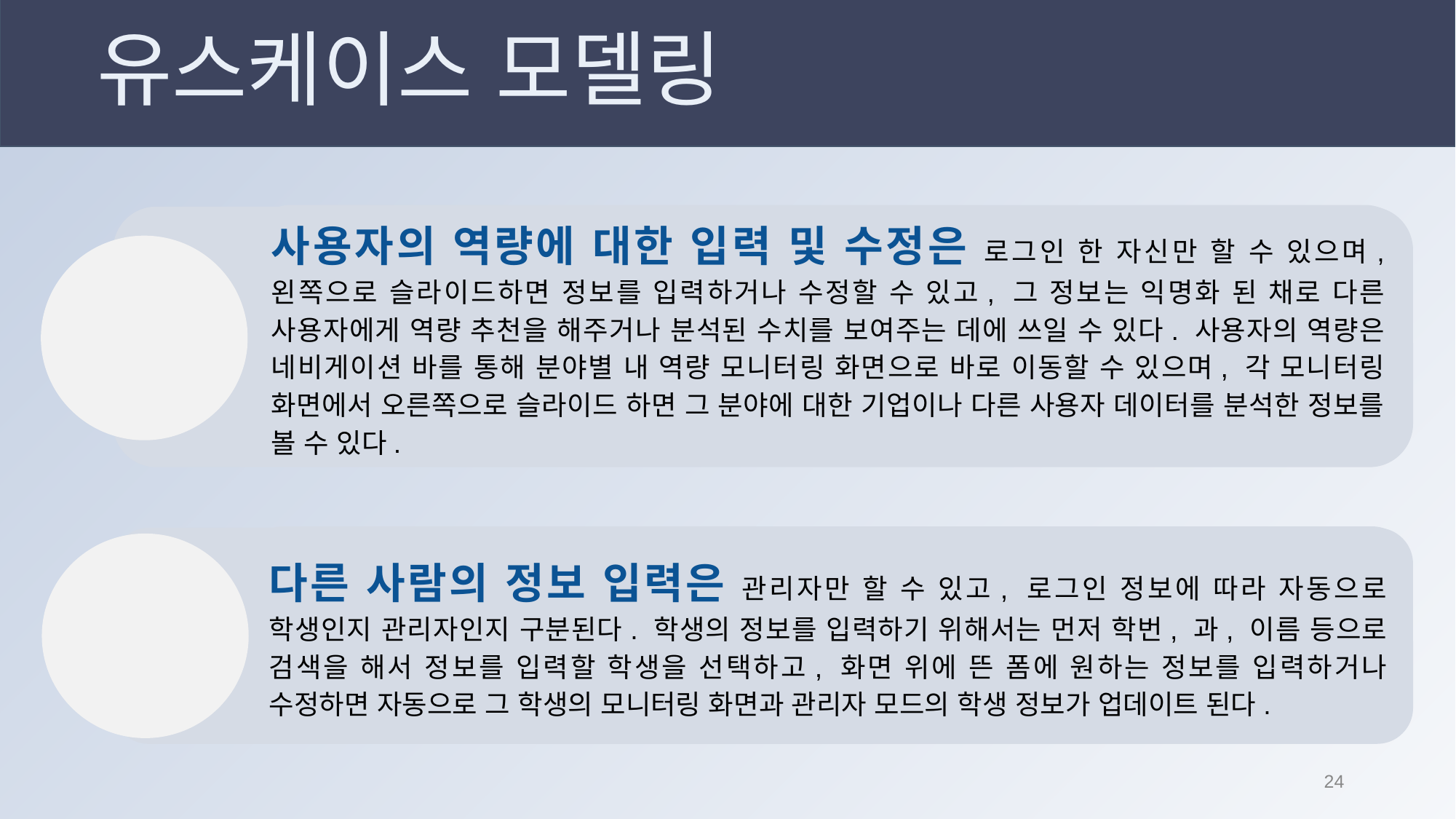

# 유스케이스 모델링

사용자의 역량에 대한 입력 및 수정은 로그인 한 자신만 할 수 있으며, 왼쪽으로 슬라이드하면 정보를 입력하거나 수정할 수 있고, 그 정보는 익명화 된 채로 다른 사용자에게 역량 추천을 해주거나 분석된 수치를 보여주는 데에 쓰일 수 있다. 사용자의 역량은 네비게이션 바를 통해 분야별 내 역량 모니터링 화면으로 바로 이동할 수 있으며, 각 모니터링 화면에서 오른쪽으로 슬라이드 하면 그 분야에 대한 기업이나 다른 사용자 데이터를 분석한 정보를 볼 수 있다.

다른 사람의 정보 입력은 관리자만 할 수 있고, 로그인 정보에 따라 자동으로 학생인지 관리자인지 구분된다. 학생의 정보를 입력하기 위해서는 먼저 학번, 과, 이름 등으로 검색을 해서 정보를 입력할 학생을 선택하고, 화면 위에 뜬 폼에 원하는 정보를 입력하거나 수정하면 자동으로 그 학생의 모니터링 화면과 관리자 모드의 학생 정보가 업데이트 된다.

24